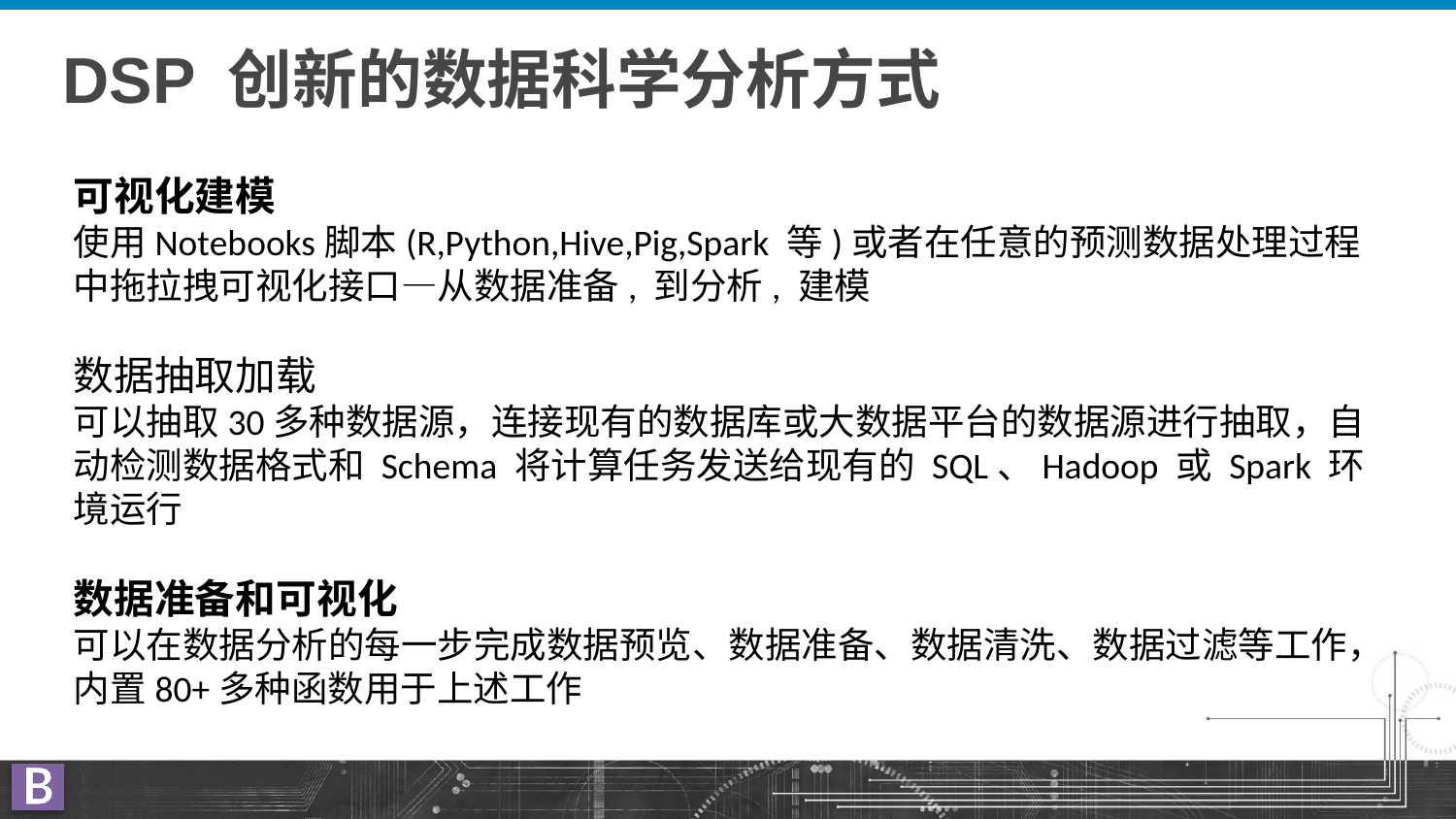

# DSP 创新的数据科学分析方式
可视化建模
使用Notebooks脚本(R,Python,Hive,Pig,Spark 等)或者在任意的预测数据处理过程中拖拉拽可视化接口—从数据准备, 到分析, 建模

数据抽取加载
可以抽取30多种数据源，连接现有的数据库或大数据平台的数据源进行抽取，自动检测数据格式和 Schema 将计算任务发送给现有的 SQL、Hadoop 或 Spark 环境运行

数据准备和可视化
可以在数据分析的每一步完成数据预览、数据准备、数据清洗、数据过滤等工作，内置80+多种函数用于上述工作